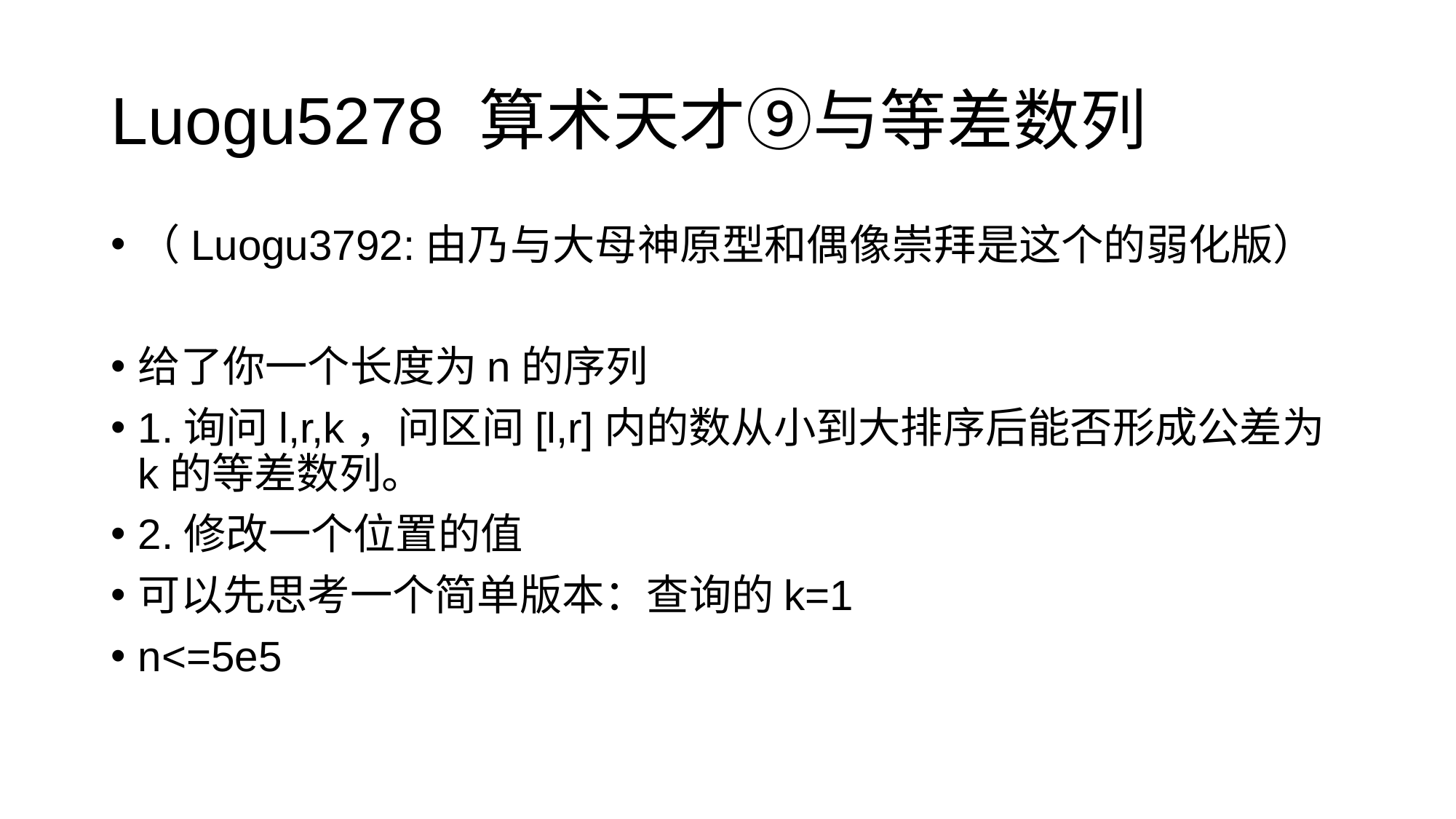

# Luogu5278 算术天才⑨与等差数列
（Luogu3792:由乃与大母神原型和偶像崇拜是这个的弱化版）

给了你一个长度为n的序列
1.询问l,r,k，问区间[l,r]内的数从小到大排序后能否形成公差为k的等差数列。
2.修改一个位置的值
可以先思考一个简单版本：查询的k=1
n<=5e5